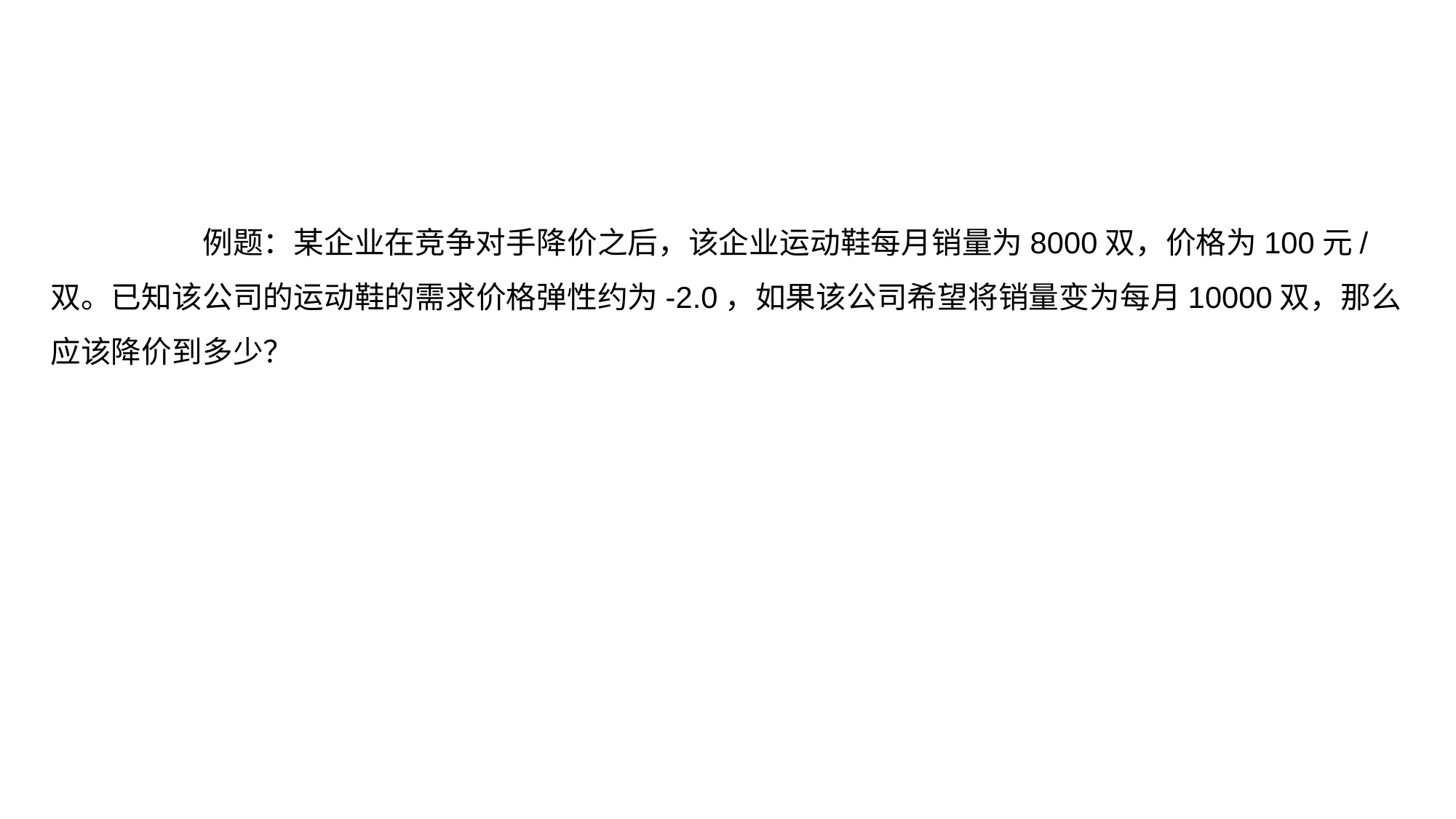

弧弹性计算例题：某企业在竞争对手降价之后，该企业运动鞋每月销量为8000双，价格为100元/双。已知该公司的运动鞋的需求价格弹性约为-2.0，如果该公司希望将销量变为每月10000双，那么应该降价到多少？